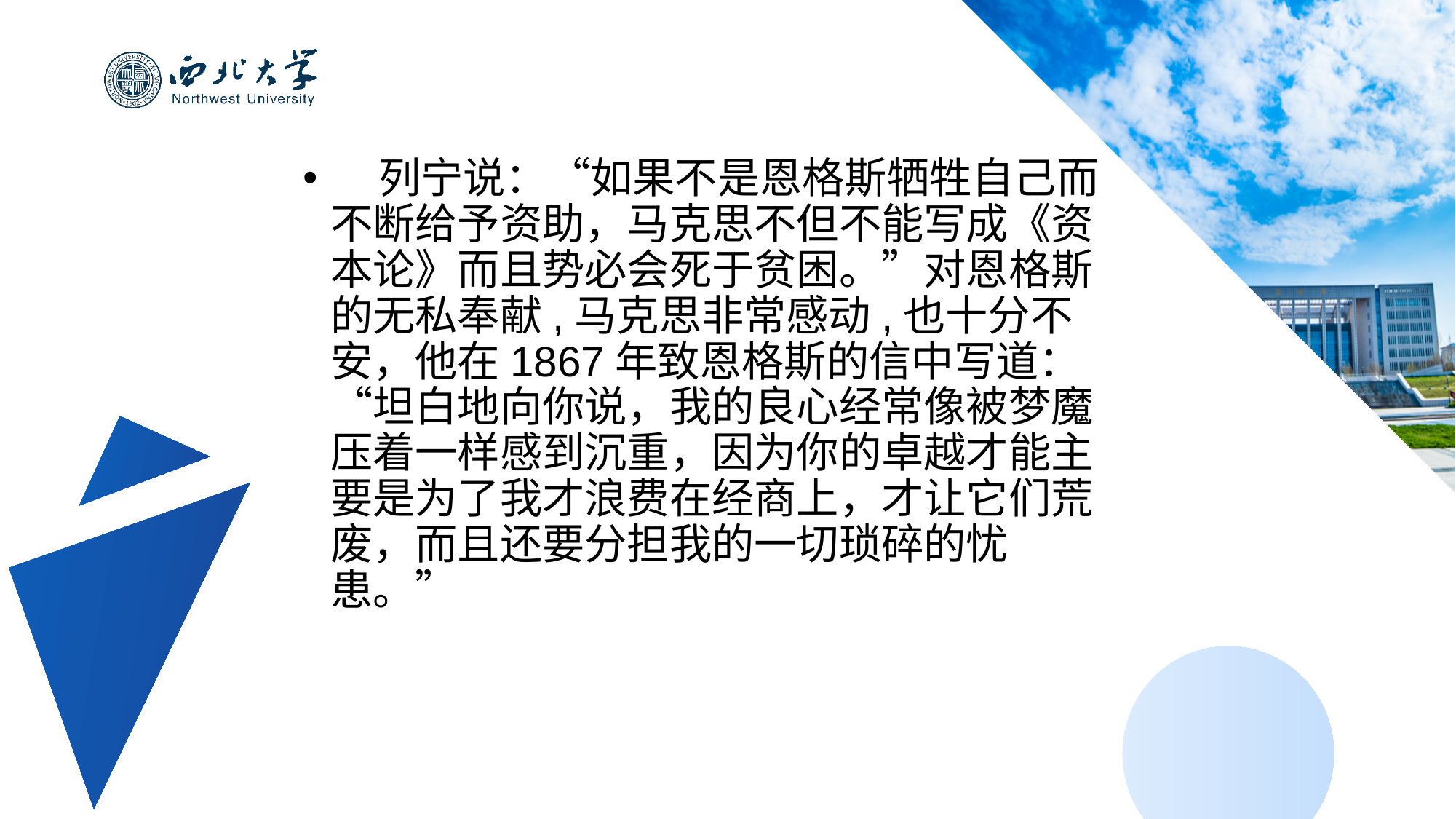

列宁说：“如果不是恩格斯牺牲自己而不断给予资助，马克思不但不能写成《资本论》而且势必会死于贫困。”对恩格斯的无私奉献,马克思非常感动,也十分不安，他在1867年致恩格斯的信中写道：“坦白地向你说，我的良心经常像被梦魔压着一样感到沉重，因为你的卓越才能主要是为了我才浪费在经商上，才让它们荒废，而且还要分担我的一切琐碎的忧患。”